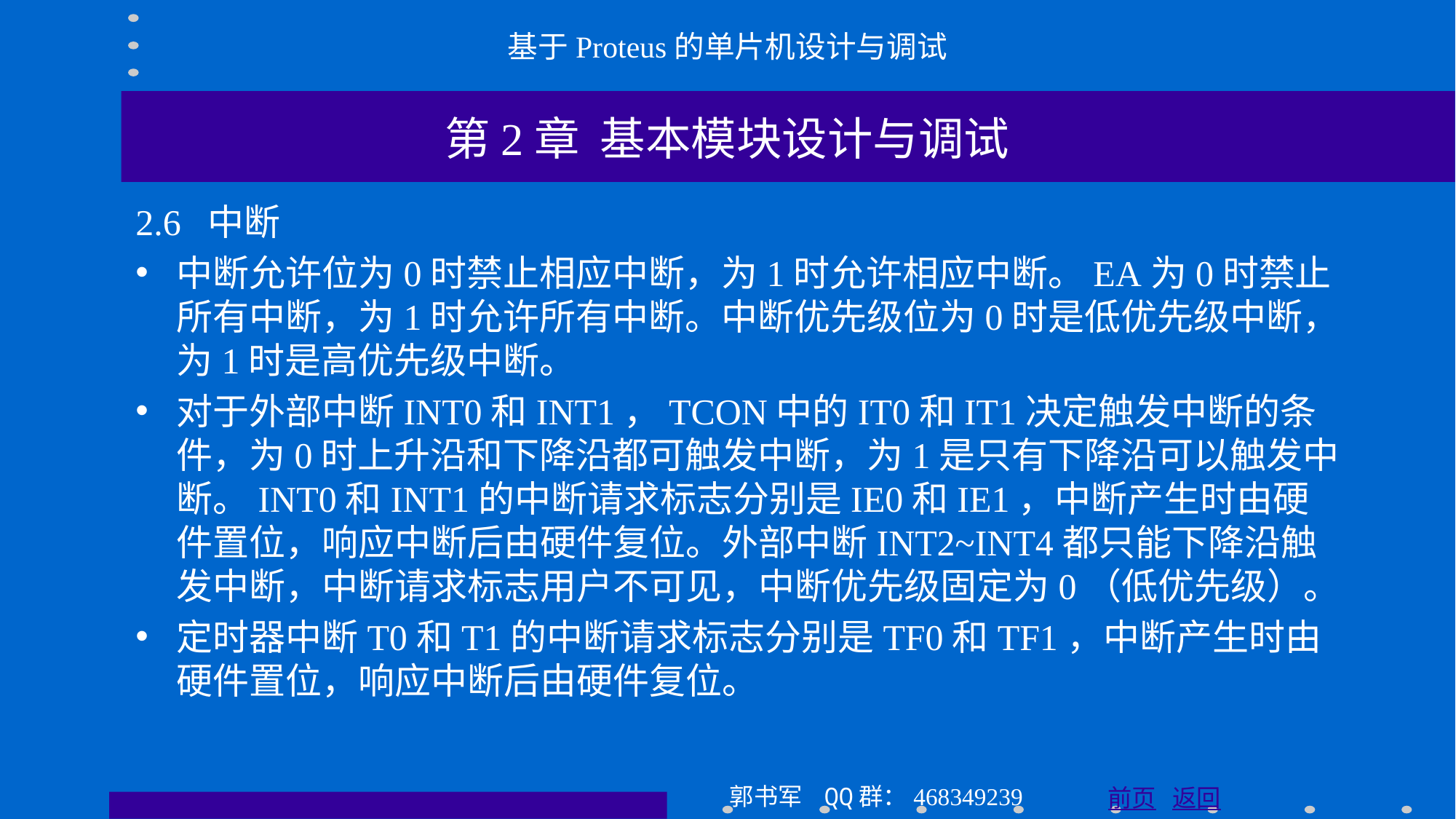

基于Proteus的单片机设计与调试
第2章  基本模块设计与调试
2.6  中断
中断允许位为0时禁止相应中断，为1时允许相应中断。EA为0时禁止所有中断，为1时允许所有中断。中断优先级位为0时是低优先级中断，为1时是高优先级中断。
对于外部中断INT0和INT1，TCON中的IT0和IT1决定触发中断的条件，为0时上升沿和下降沿都可触发中断，为1是只有下降沿可以触发中断。INT0和INT1的中断请求标志分别是IE0和IE1，中断产生时由硬件置位，响应中断后由硬件复位。外部中断INT2~INT4都只能下降沿触发中断，中断请求标志用户不可见，中断优先级固定为0（低优先级）。
定时器中断T0和T1的中断请求标志分别是TF0和TF1，中断产生时由硬件置位，响应中断后由硬件复位。
郭书军   QQ群：468349239
前页   返回